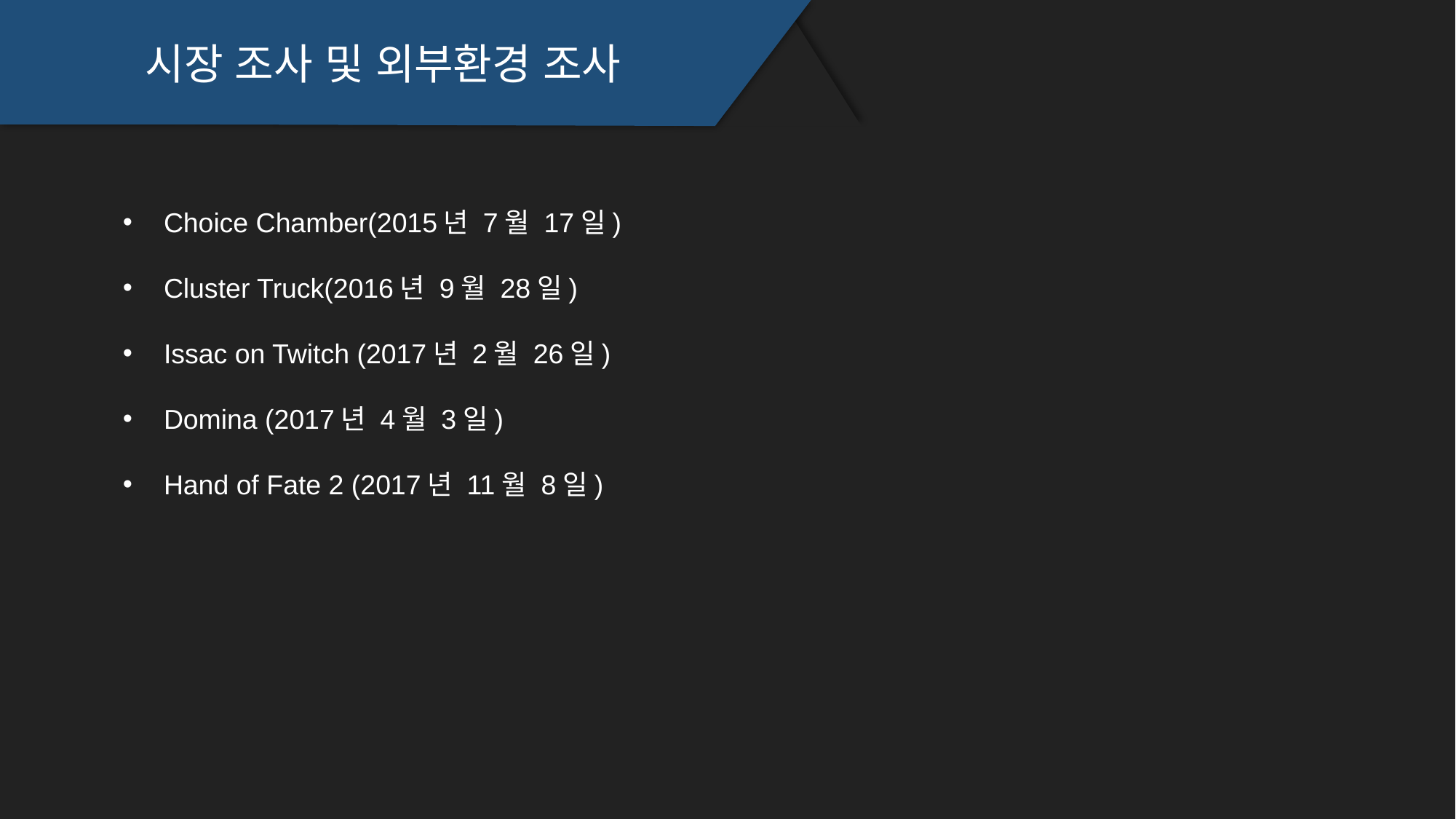

시장 조사 및 외부환경 조사
Choice Chamber(2015년 7월 17일)

Cluster Truck(2016년 9월 28일)

Issac on Twitch (2017년 2월 26일)

Domina (2017년 4월 3일)

Hand of Fate 2 (2017년 11월 8일)